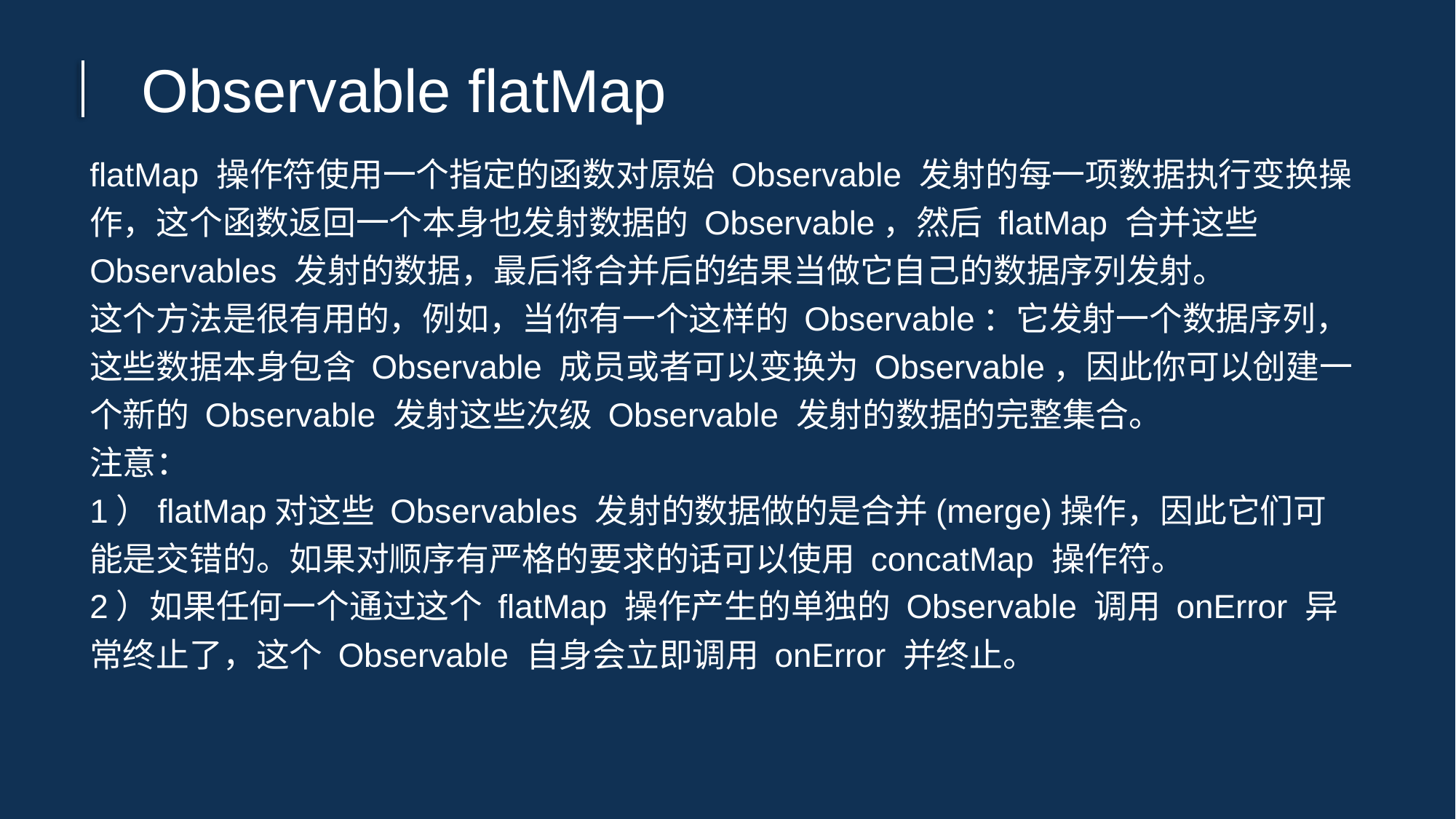

Observable flatMap
flatMap 操作符使用一个指定的函数对原始 Observable 发射的每一项数据执行变换操作，这个函数返回一个本身也发射数据的 Observable，然后 flatMap 合并这些 Observables 发射的数据，最后将合并后的结果当做它自己的数据序列发射。
这个方法是很有用的，例如，当你有一个这样的 Observable：它发射一个数据序列，这些数据本身包含 Observable 成员或者可以变换为 Observable，因此你可以创建一个新的 Observable 发射这些次级 Observable 发射的数据的完整集合。
注意：
1）flatMap对这些 Observables 发射的数据做的是合并(merge)操作，因此它们可能是交错的。如果对顺序有严格的要求的话可以使用 concatMap 操作符。
2）如果任何一个通过这个 flatMap 操作产生的单独的 Observable 调用 onError 异常终止了，这个 Observable 自身会立即调用 onError 并终止。